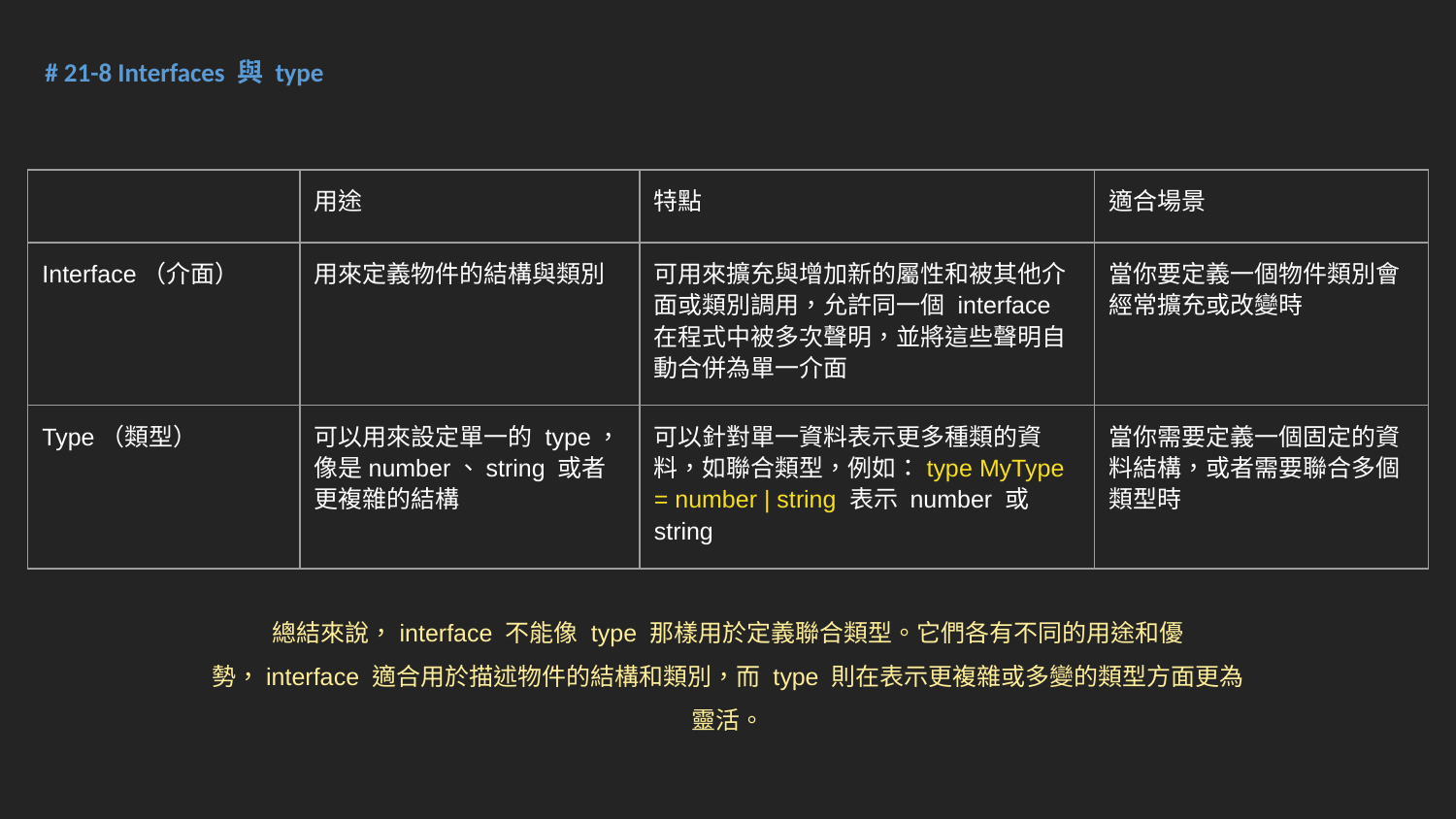

# 21-8 Interfaces 與 type
|  | 用途 | 特點 | 適合場景 |
| --- | --- | --- | --- |
| Interface（介面） | 用來定義物件的結構與類別 | 可用來擴充與增加新的屬性和被其他介面或類別調用，允許同一個 interface 在程式中被多次聲明，並將這些聲明自動合併為單一介面 | 當你要定義一個物件類別會經常擴充或改變時 |
| Type（類型） | 可以用來設定單一的 type，像是number、string 或者更複雜的結構 | 可以針對單一資料表示更多種類的資料，如聯合類型，例如：type MyType = number | string 表示 number 或 string | 當你需要定義一個固定的資料結構，或者需要聯合多個類型時 |
總結來說，interface 不能像 type 那樣用於定義聯合類型。它們各有不同的用途和優勢，interface 適合用於描述物件的結構和類別，而 type 則在表示更複雜或多變的類型方面更為靈活。